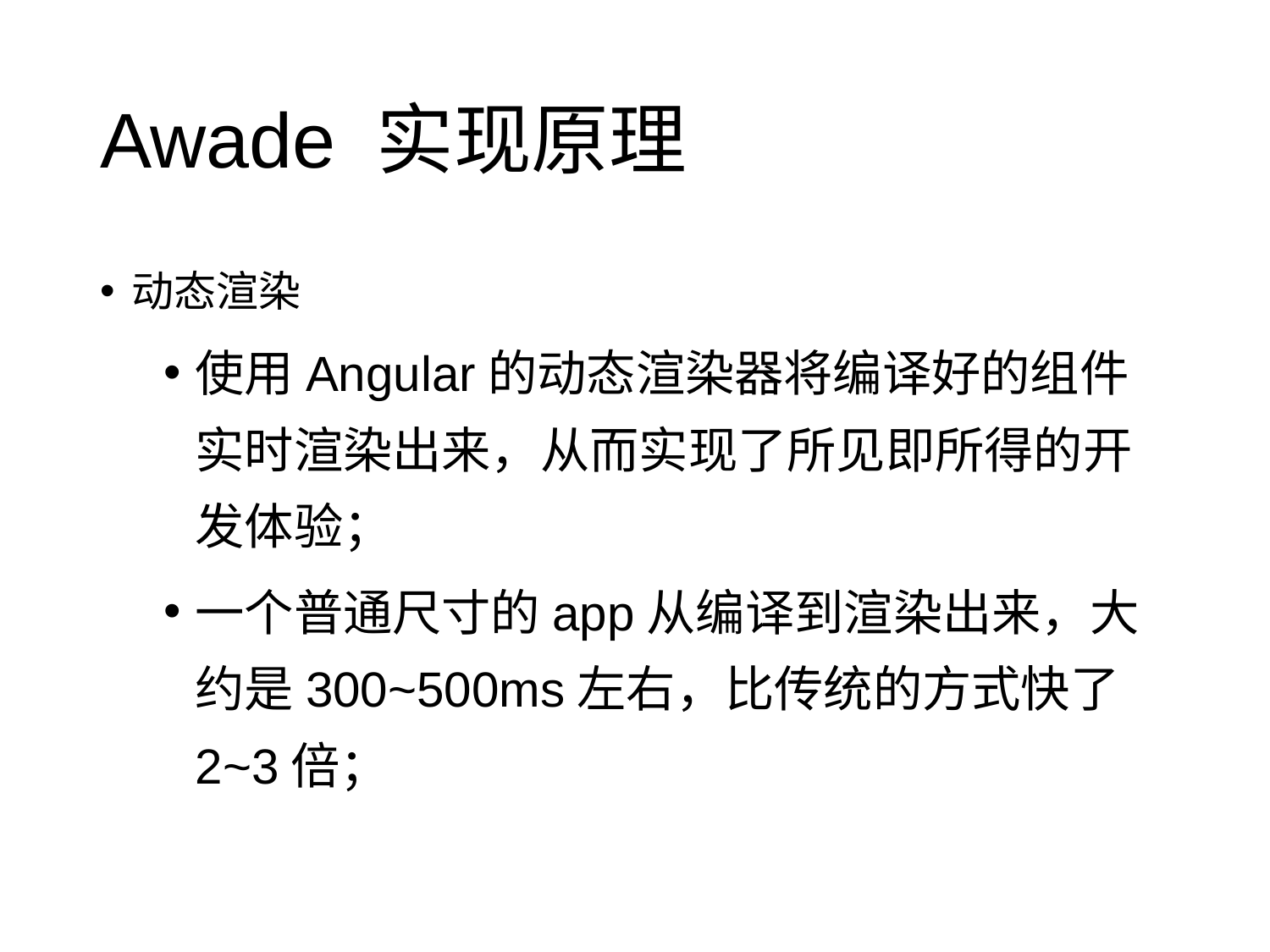

# Awade 实现原理
动态渲染
使用Angular的动态渲染器将编译好的组件实时渲染出来，从而实现了所见即所得的开发体验；
一个普通尺寸的app从编译到渲染出来，大约是300~500ms左右，比传统的方式快了2~3倍；